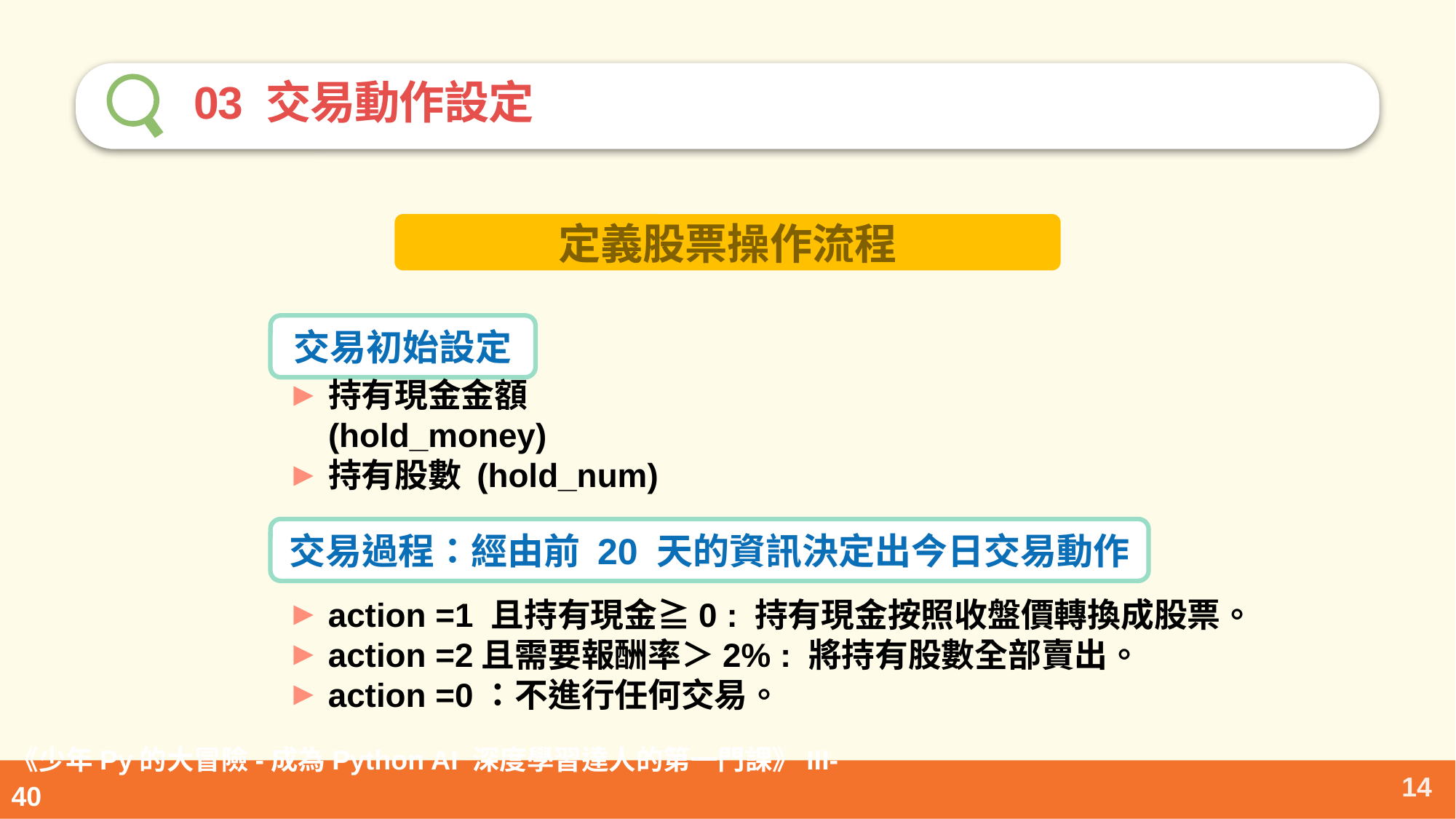

03 交易動作設定
定義股票操作流程

交易初始設定
持有現金金額 (hold_money)
持有股數 (hold_num)
交易過程：經由前 20 天的資訊決定出今日交易動作
action =1 且持有現金≧0 : 持有現金按照收盤價轉換成股票。
action =2且需要報酬率＞2% : 將持有股數全部賣出。
action =0：不進行任何交易。
14